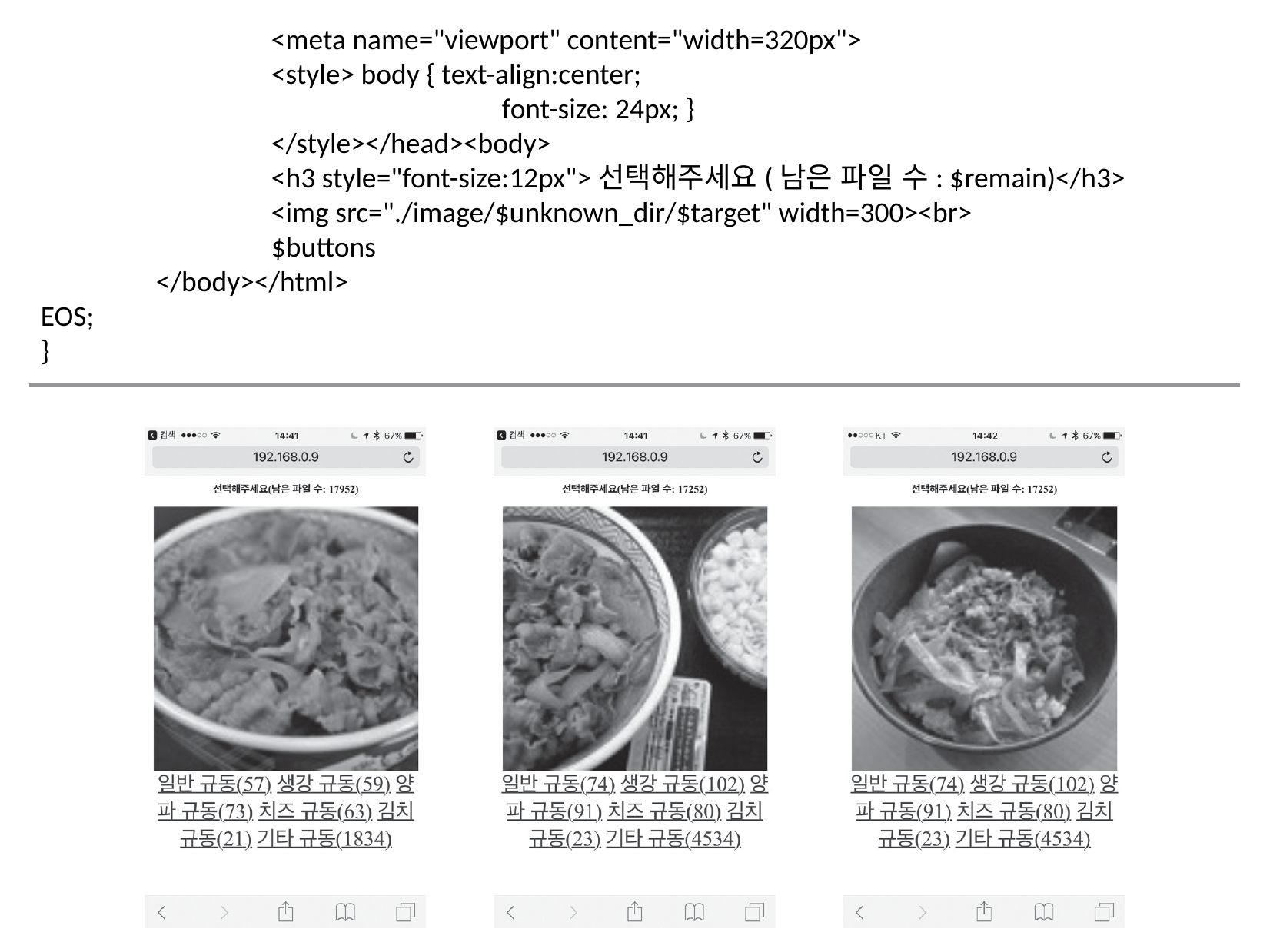

<meta name="viewport" content="width=320px">
		<style> body { text-align:center;
				font-size: 24px; }
		</style></head><body>
		<h3 style="font-size:12px">선택해주세요(남은 파일 수: $remain)</h3>
		<img src="./image/$unknown_dir/$target" width=300><br>
		$buttons
	</body></html>
EOS;
}